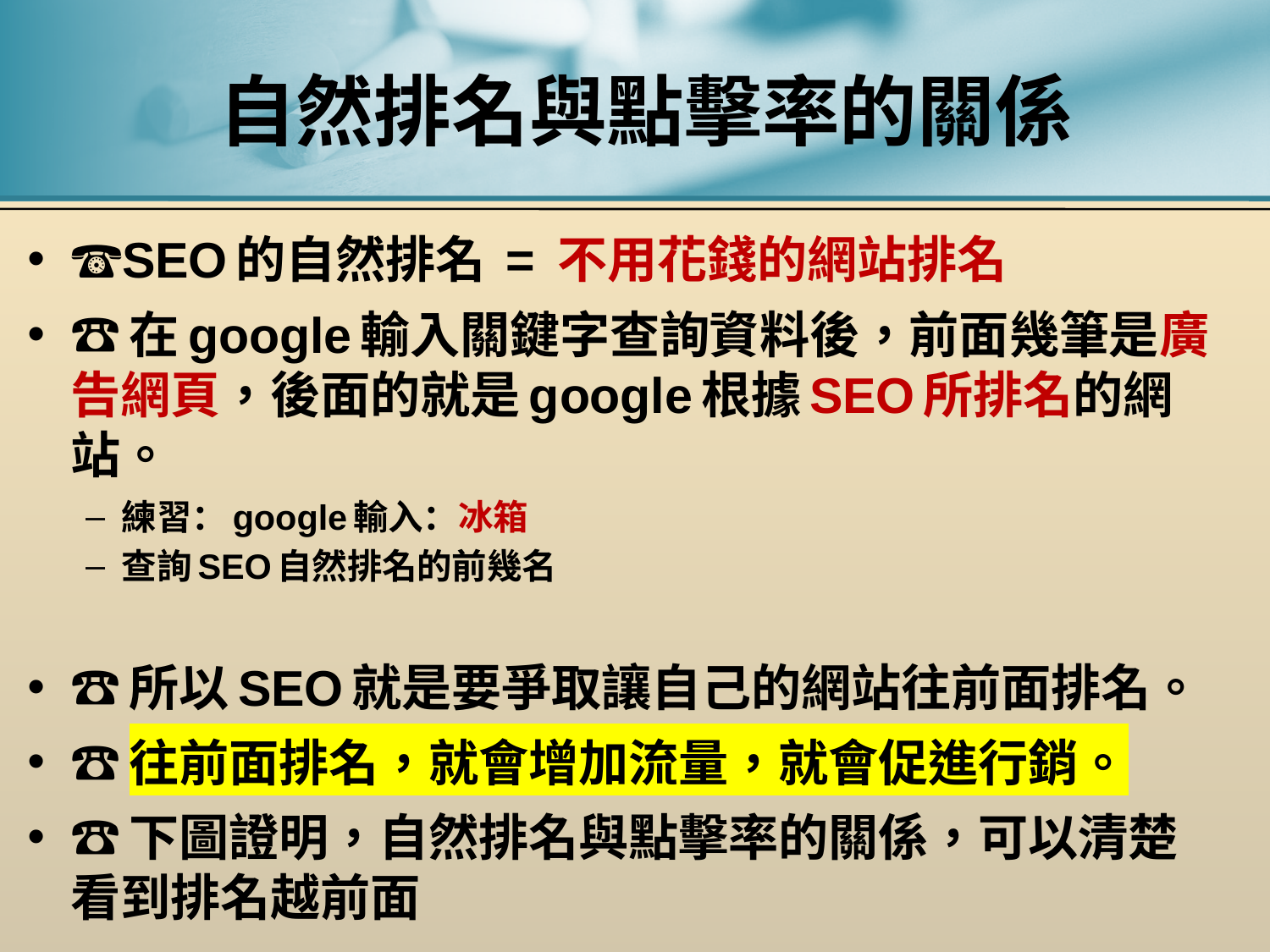

# 自然排名與點擊率的關係
☎SEO的自然排名 = 不用花錢的網站排名
☎在google輸入關鍵字查詢資料後，前面幾筆是廣告網頁，後面的就是google根據SEO所排名的網站。
練習：google輸入：冰箱
查詢SEO自然排名的前幾名

☎所以SEO就是要爭取讓自己的網站往前面排名。
☎往前面排名，就會增加流量，就會促進行銷。
☎下圖證明，自然排名與點擊率的關係，可以清楚看到排名越前面